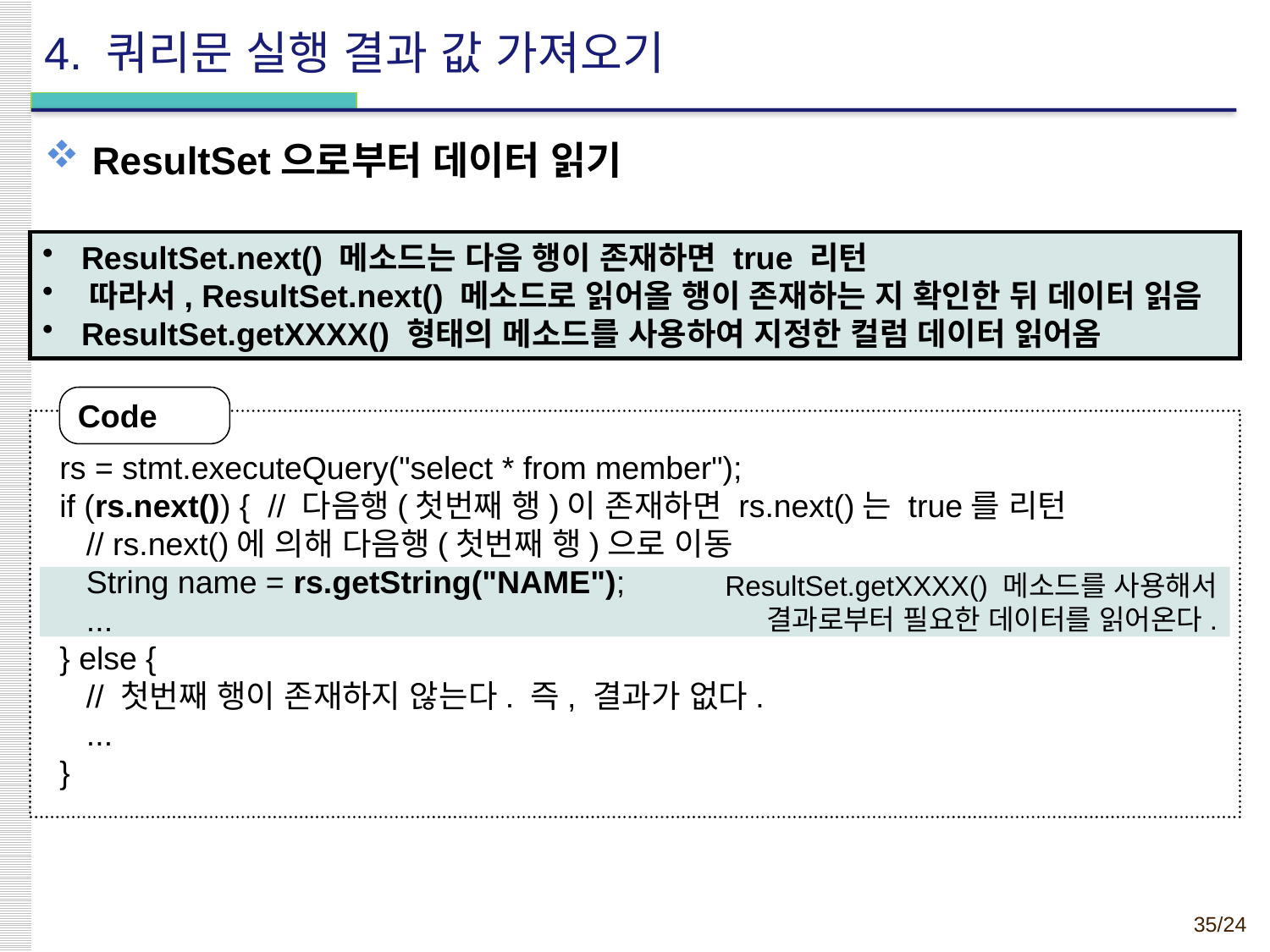

# 4. 쿼리문 실행 결과 값 가져오기
ResultSet으로부터 데이터 읽기

 ResultSet.next() 메소드는 다음 행이 존재하면 true 리턴
 따라서, ResultSet.next() 메소드로 읽어올 행이 존재하는 지 확인한 뒤 데이터 읽음
 ResultSet.getXXXX() 형태의 메소드를 사용하여 지정한 컬럼 데이터 읽어옴
Code

rs = stmt.executeQuery("select * from member");
if (rs.next()) {  // 다음행(첫번째 행)이 존재하면 rs.next()는 true를 리턴
   // rs.next()에 의해 다음행(첫번째 행)으로 이동
   String name = rs.getString("NAME");
   ...
} else {
   // 첫번째 행이 존재하지 않는다. 즉, 결과가 없다.
   ...
}
ResultSet.getXXXX() 메소드를 사용해서
결과로부터 필요한 데이터를 읽어온다.
35
JSP 2.0 Programming